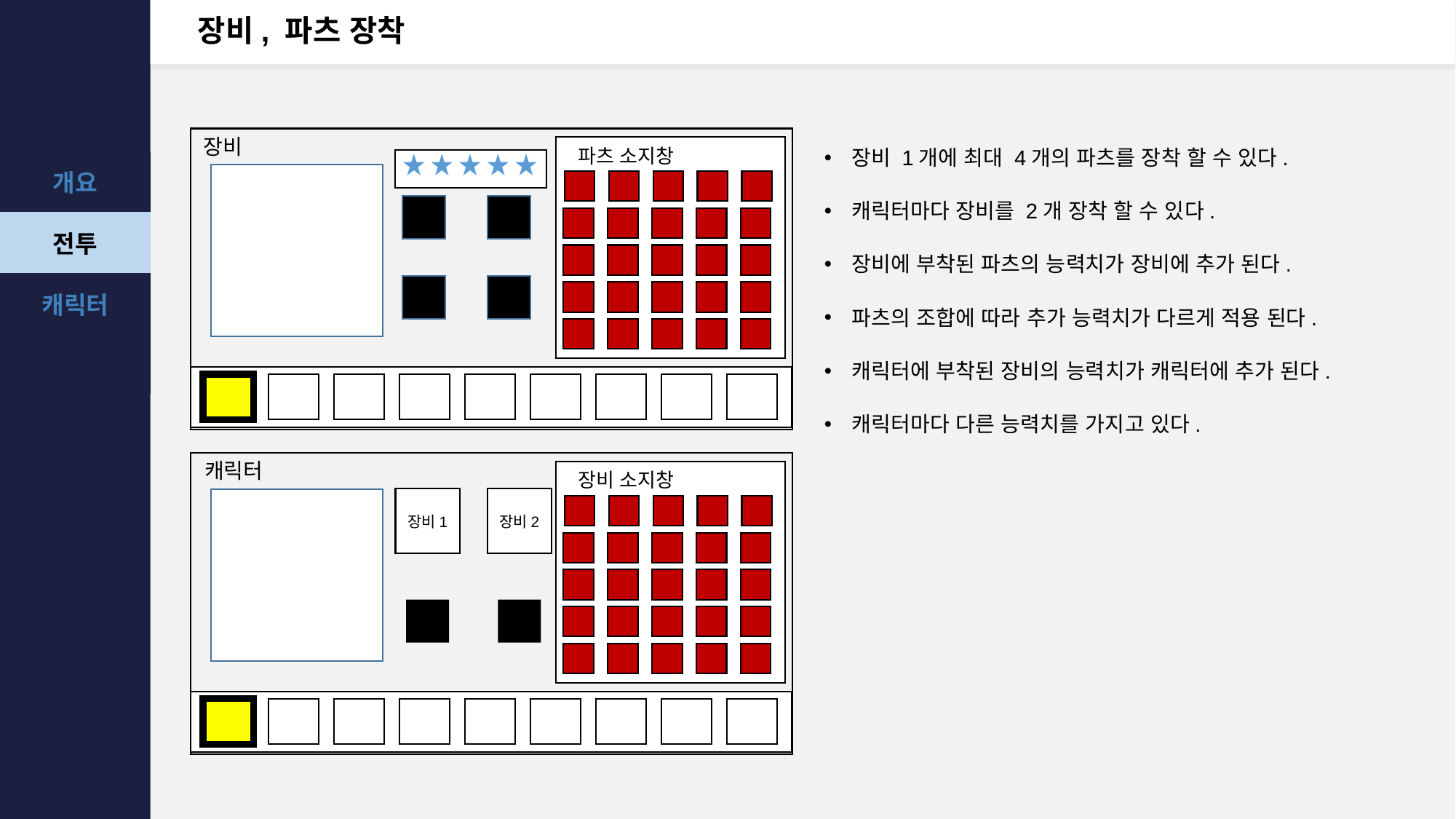

# 장비, 파츠 장착
장비 1개에 최대 4개의 파츠를 장착 할 수 있다.
캐릭터마다 장비를 2개 장착 할 수 있다.
장비에 부착된 파츠의 능력치가 장비에 추가 된다.
파츠의 조합에 따라 추가 능력치가 다르게 적용 된다.
캐릭터에 부착된 장비의 능력치가 캐릭터에 추가 된다.
캐릭터마다 다른 능력치를 가지고 있다.
장비

파츠 소지창

캐릭터

장비 소지창

장비1
장비2